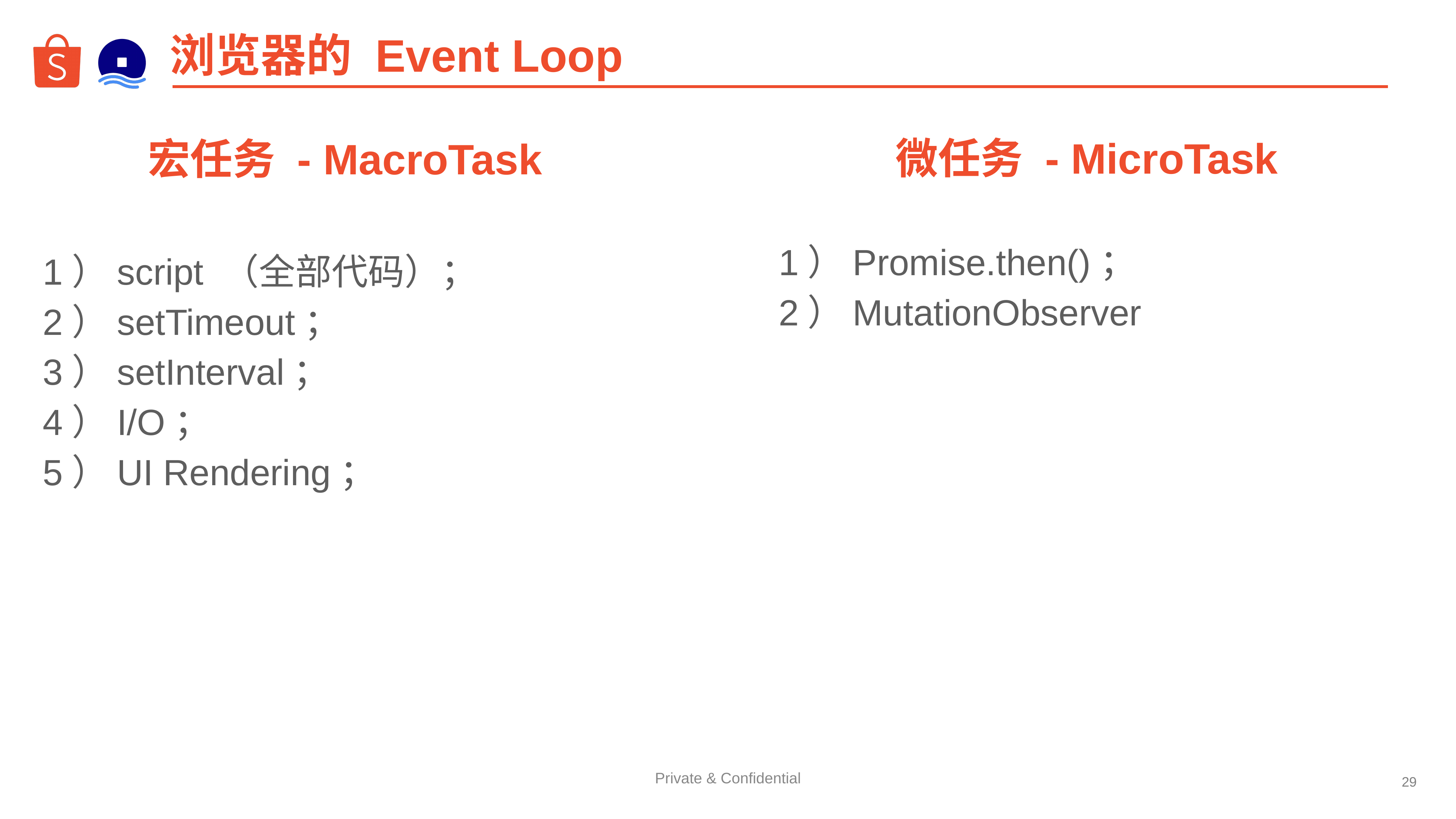

# 浏览器的 Event Loop
宏任务 - MacroTask

1）script （全部代码）；
2）setTimeout；
3）setInterval；
4）I/O；
5）UI Rendering；
微任务 - MicroTask

1）Promise.then()；
2）MutationObserver